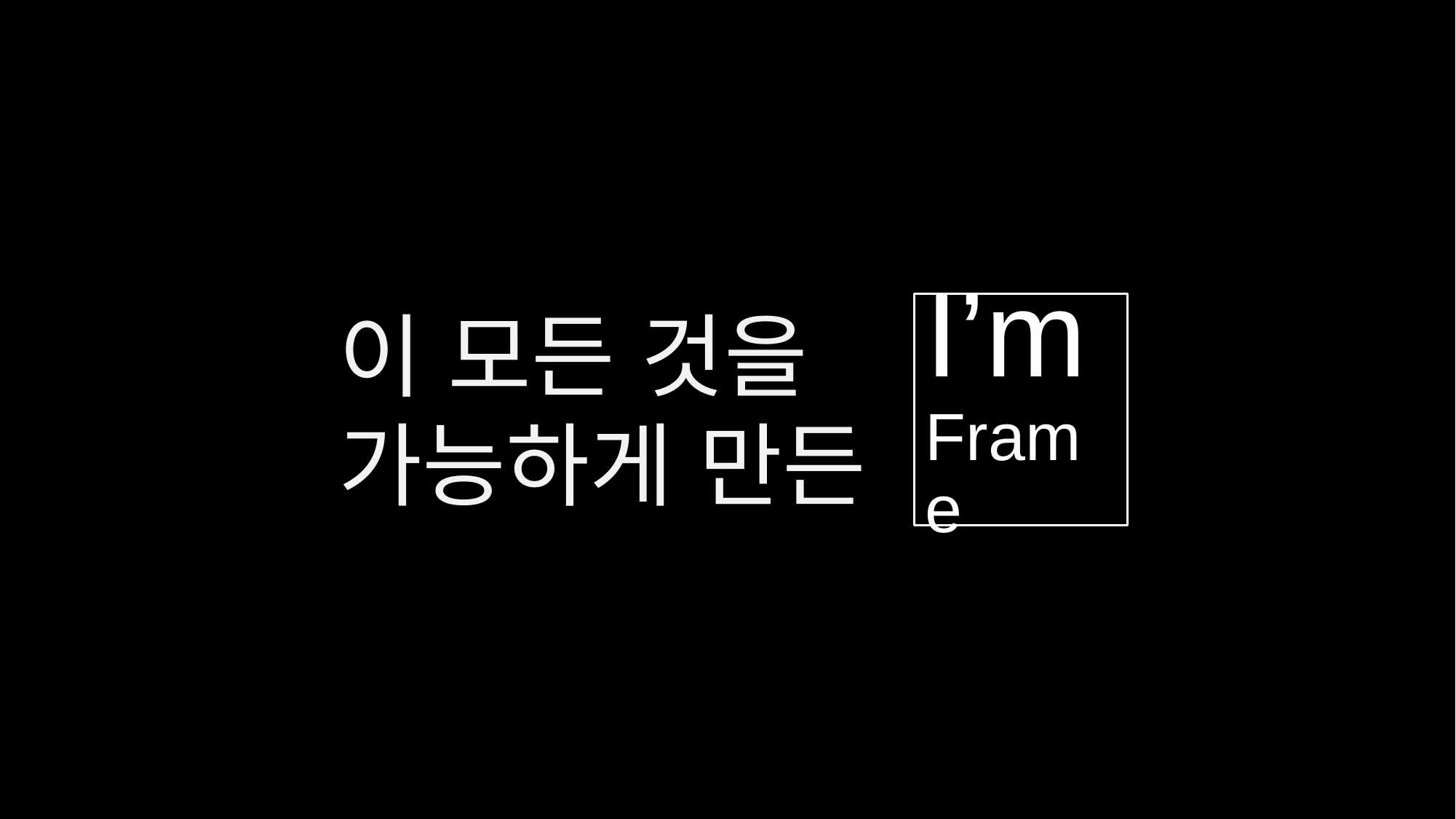

이 모든 것을
가능하게 만든
I’m
Frame